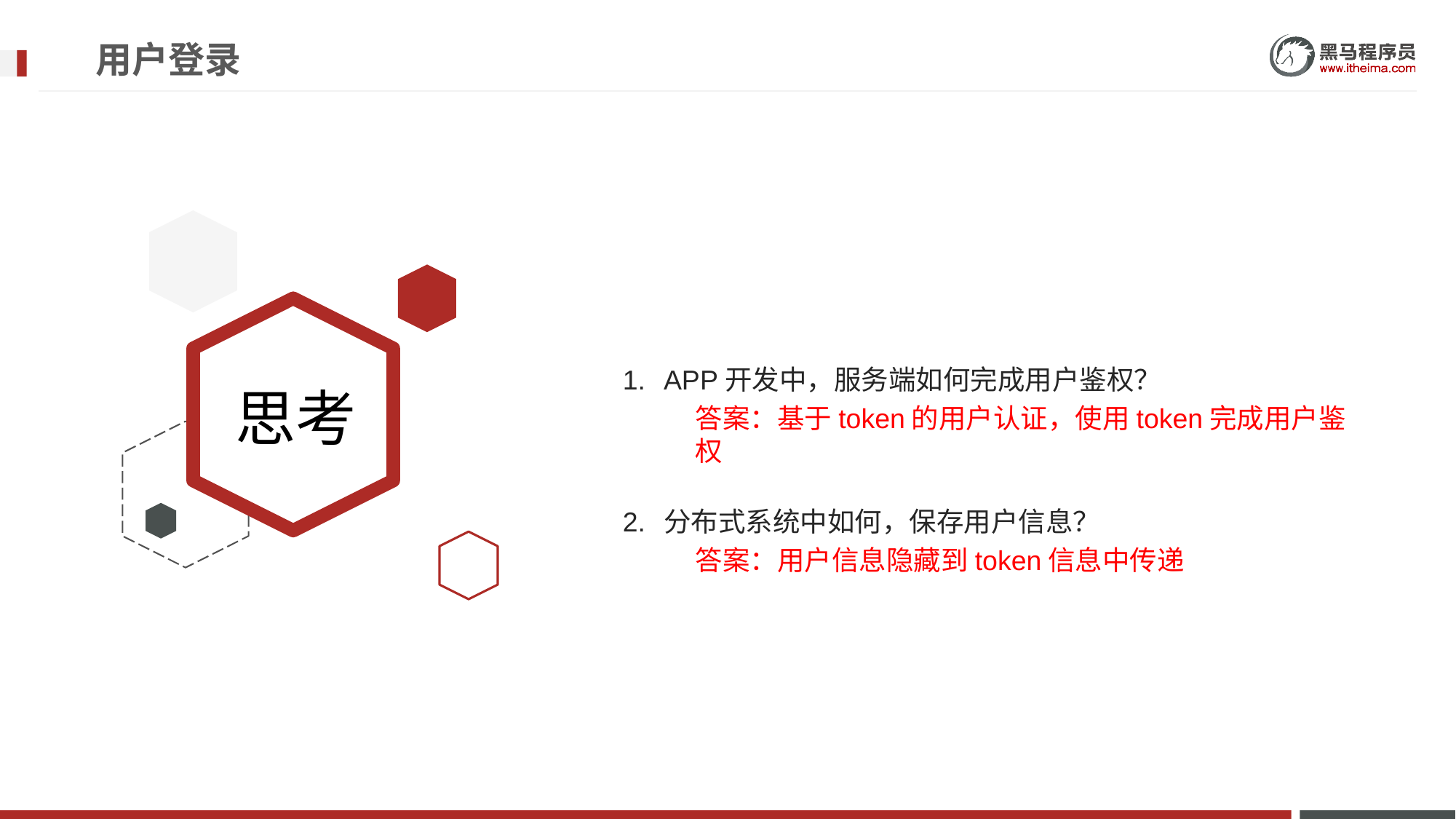

# 用户登录
APP开发中，服务端如何完成用户鉴权？
答案：基于token的用户认证，使用token完成用户鉴权
分布式系统中如何，保存用户信息？
答案：用户信息隐藏到token信息中传递